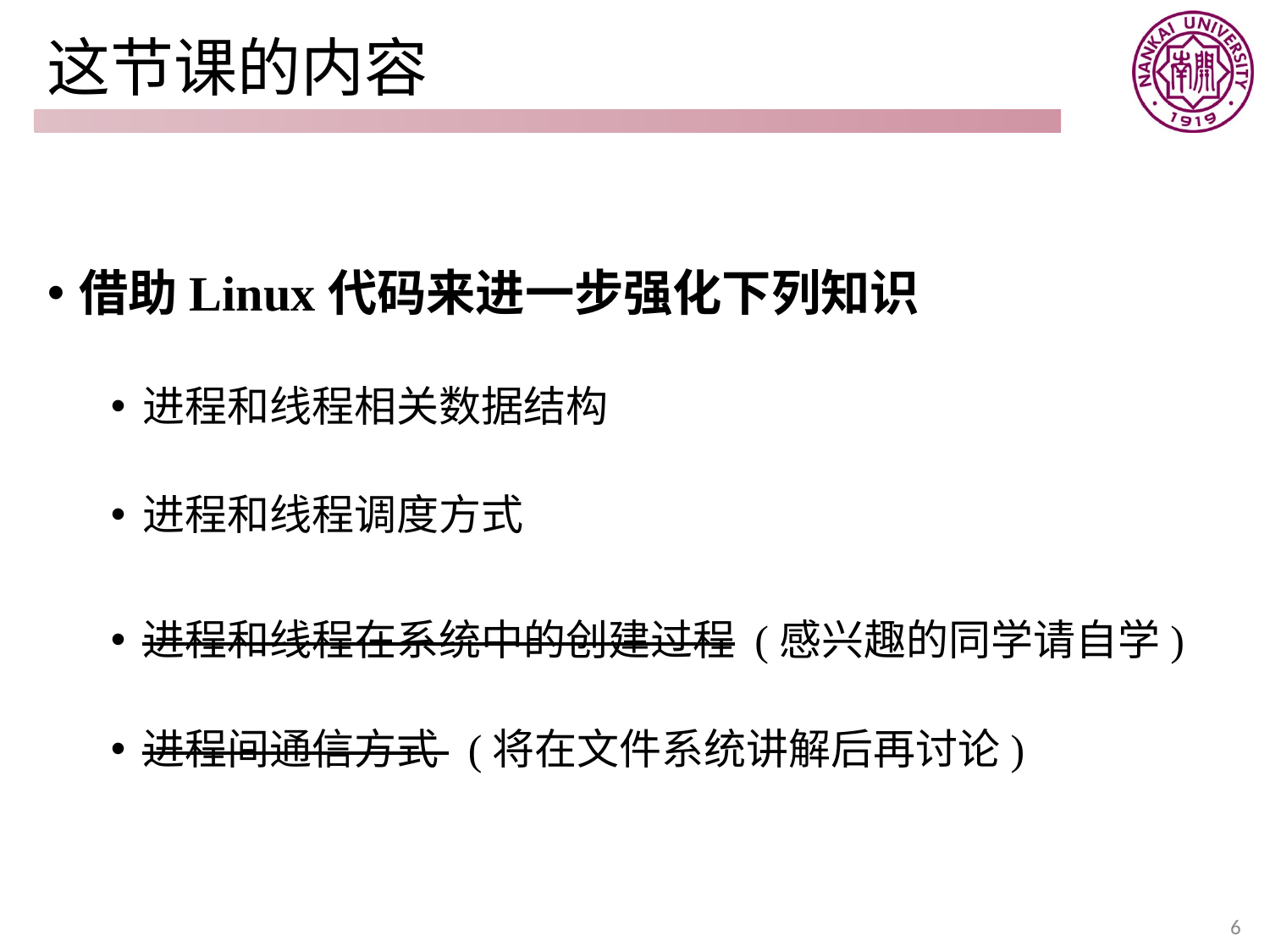

# 这节课的内容

借助Linux代码来进一步强化下列知识

进程和线程相关数据结构

进程和线程调度方式

进程和线程在系统中的创建过程 (感兴趣的同学请自学)

进程间通信方式  (将在文件系统讲解后再讨论)
6